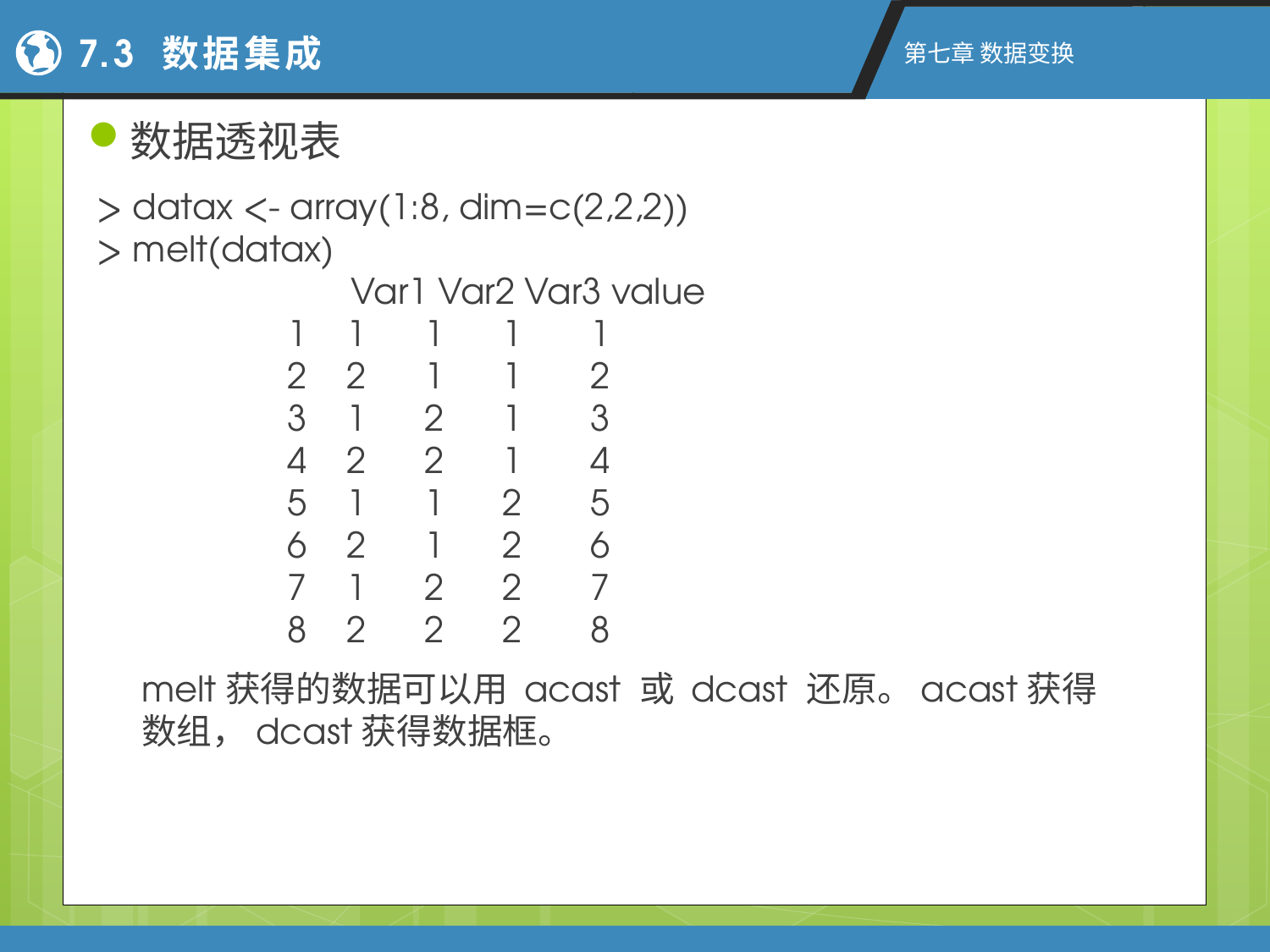

7.3 数据集成

第七章 数据变换
数据透视表
> datax <- array(1:8, dim=c(2,2,2))
> melt(datax)
  		Var1 Var2 Var3 value
1    1      1      1       1
2    2      1      1       2
3    1      2      1       3
4    2      2      1       4
5    1      1      2       5
6    2      1      2       6
7    1      2      2       7
8    2      2      2       8
melt获得的数据可以用 acast 或 dcast 还原。acast获得数组，dcast获得数据框。